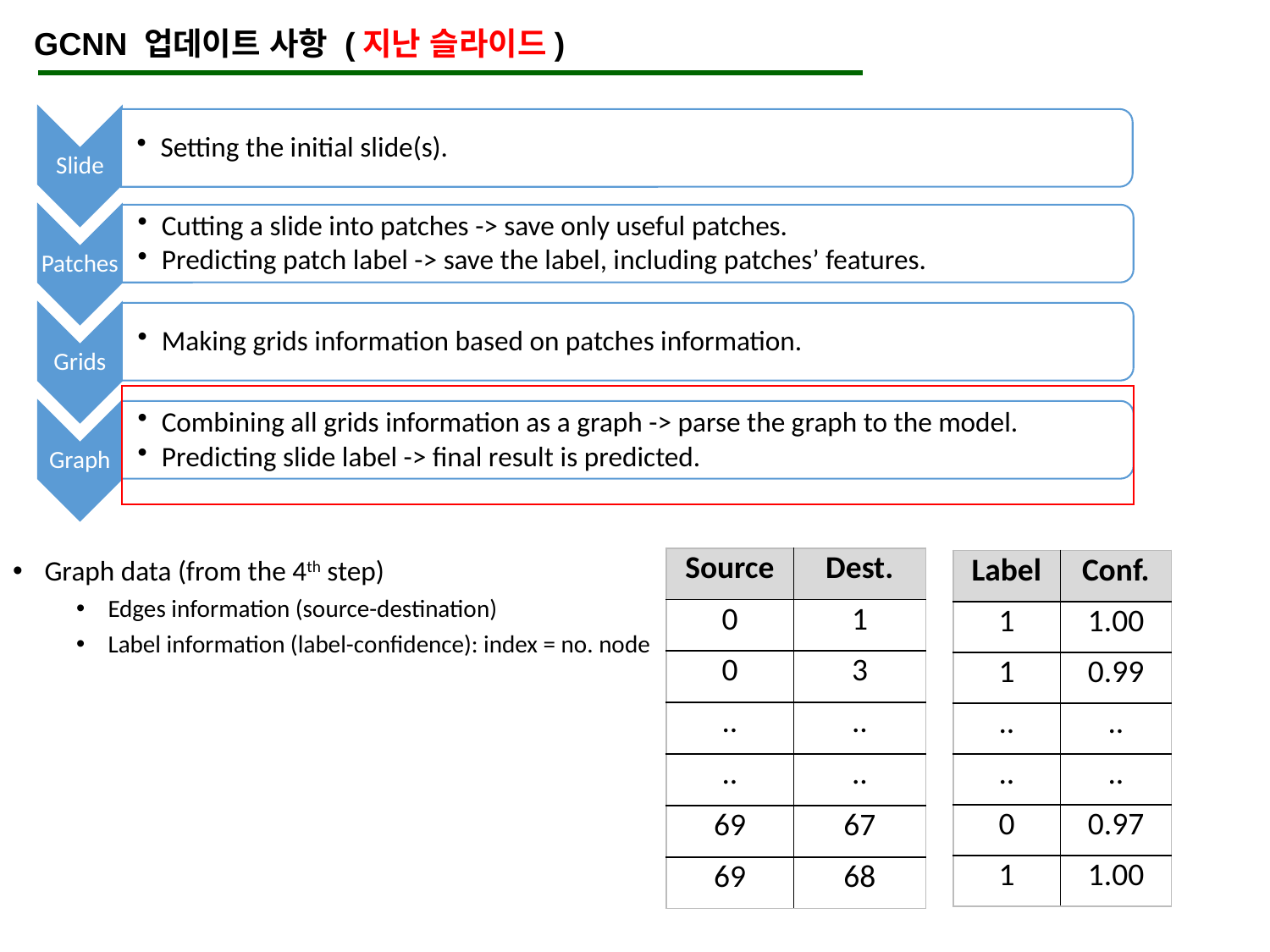

GCNN 업데이트 사항 (지난 슬라이드)
Slide
Setting the initial slide(s).
Patches
Cutting a slide into patches -> save only useful patches.
Predicting patch label -> save the label, including patches’ features.
Grids
Making grids information based on patches information.
Graph
Combining all grids information as a graph -> parse the graph to the model.
Predicting slide label -> final result is predicted.

| Source | Dest. |
| --- | --- |
| 0 | 1 |
| 0 | 3 |
| .. | .. |
| .. | .. |
| 69 | 67 |
| 69 | 68 |
Graph data (from the 4th step)
Edges information (source-destination)
Label information (label-confidence): index = no. node
| Label | Conf. |
| --- | --- |
| 1 | 1.00 |
| 1 | 0.99 |
| .. | .. |
| .. | .. |
| 0 | 0.97 |
| 1 | 1.00 |